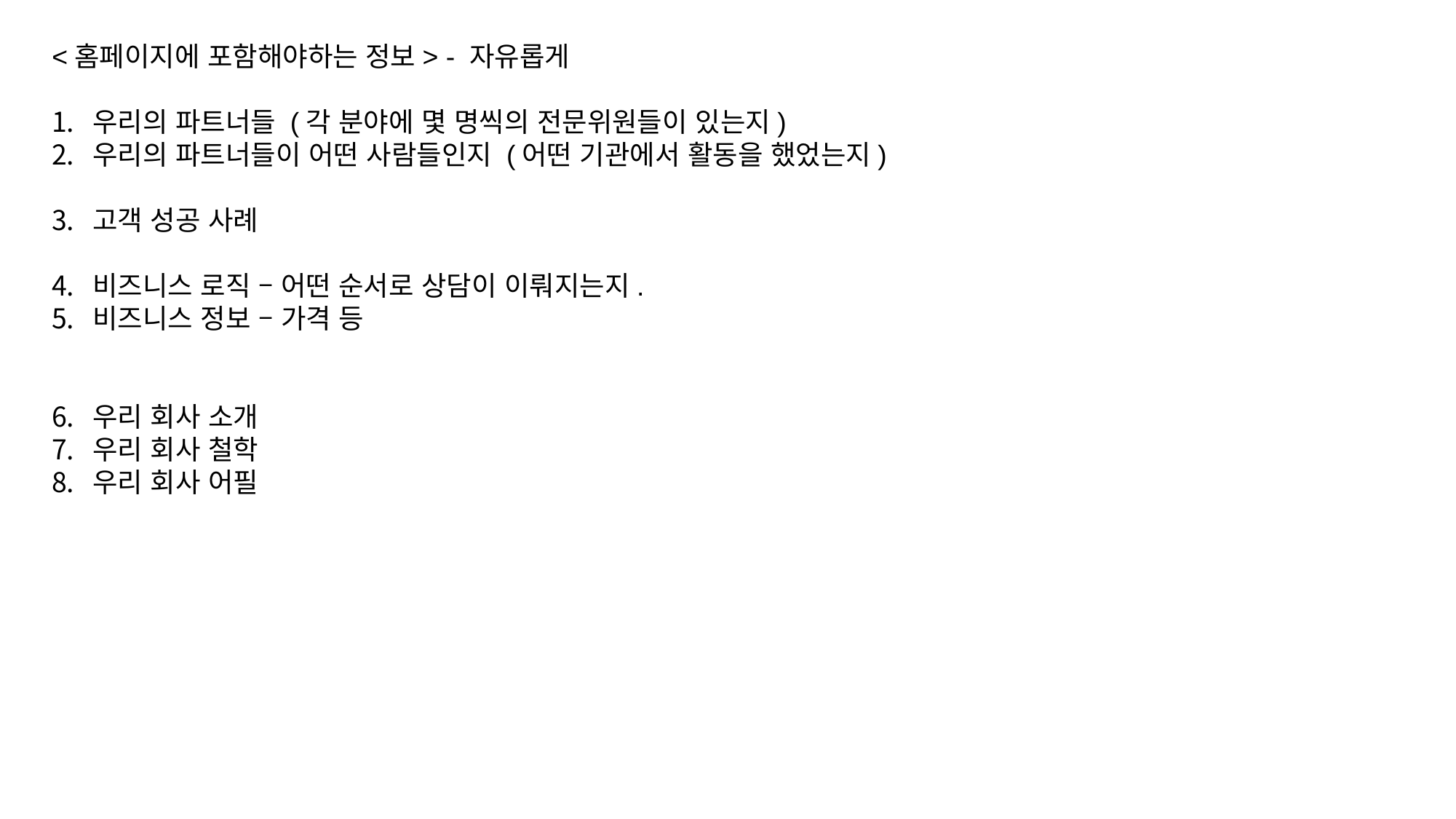

<홈페이지에 포함해야하는 정보> - 자유롭게

우리의 파트너들 (각 분야에 몇 명씩의 전문위원들이 있는지)
우리의 파트너들이 어떤 사람들인지 (어떤 기관에서 활동을 했었는지)

고객 성공 사례

비즈니스 로직 – 어떤 순서로 상담이 이뤄지는지.
비즈니스 정보 – 가격 등

우리 회사 소개
우리 회사 철학
우리 회사 어필